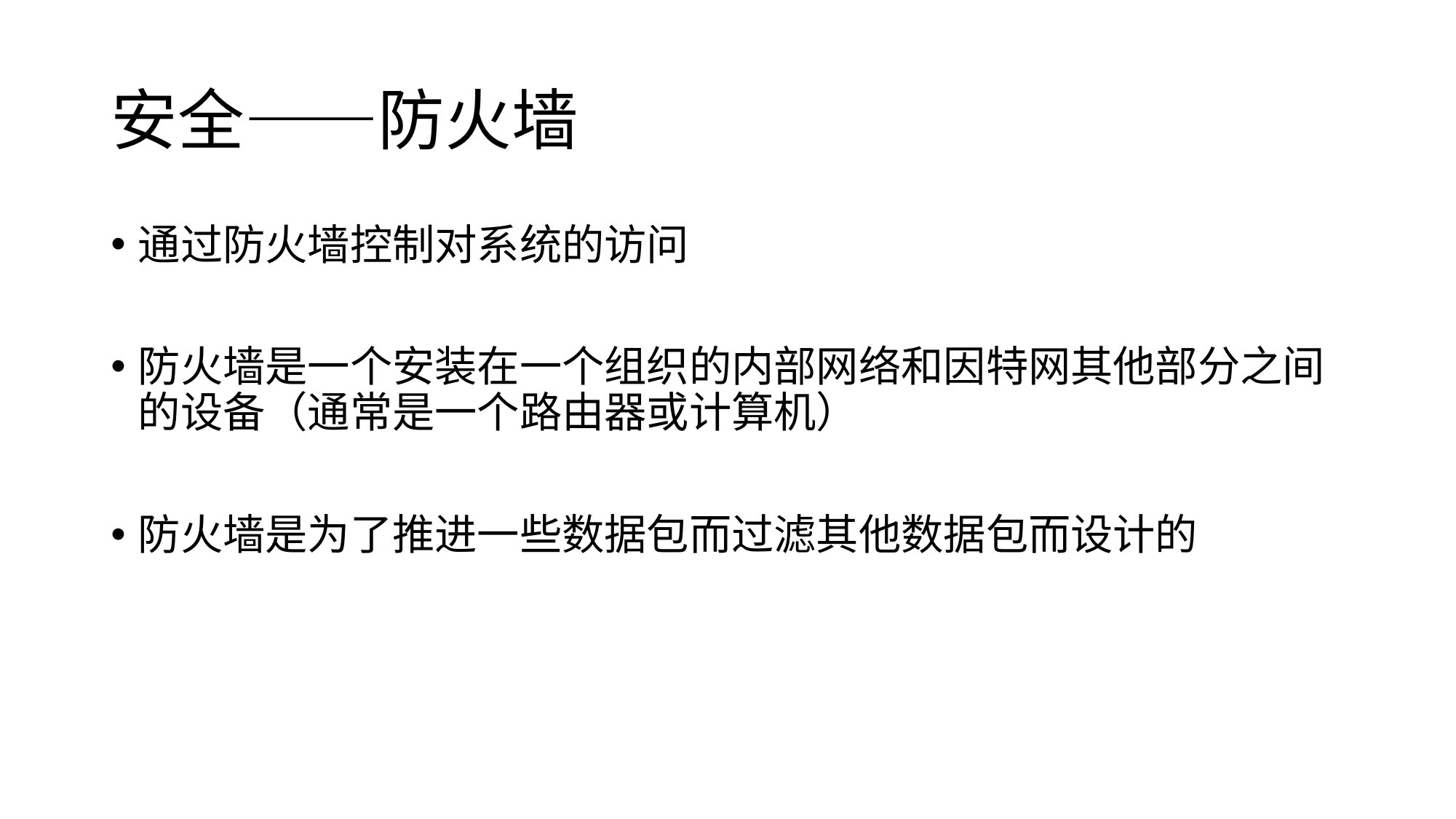

# 安全——防火墙
通过防火墙控制对系统的访问

防火墙是一个安装在一个组织的内部网络和因特网其他部分之间的设备（通常是一个路由器或计算机）

防火墙是为了推进一些数据包而过滤其他数据包而设计的